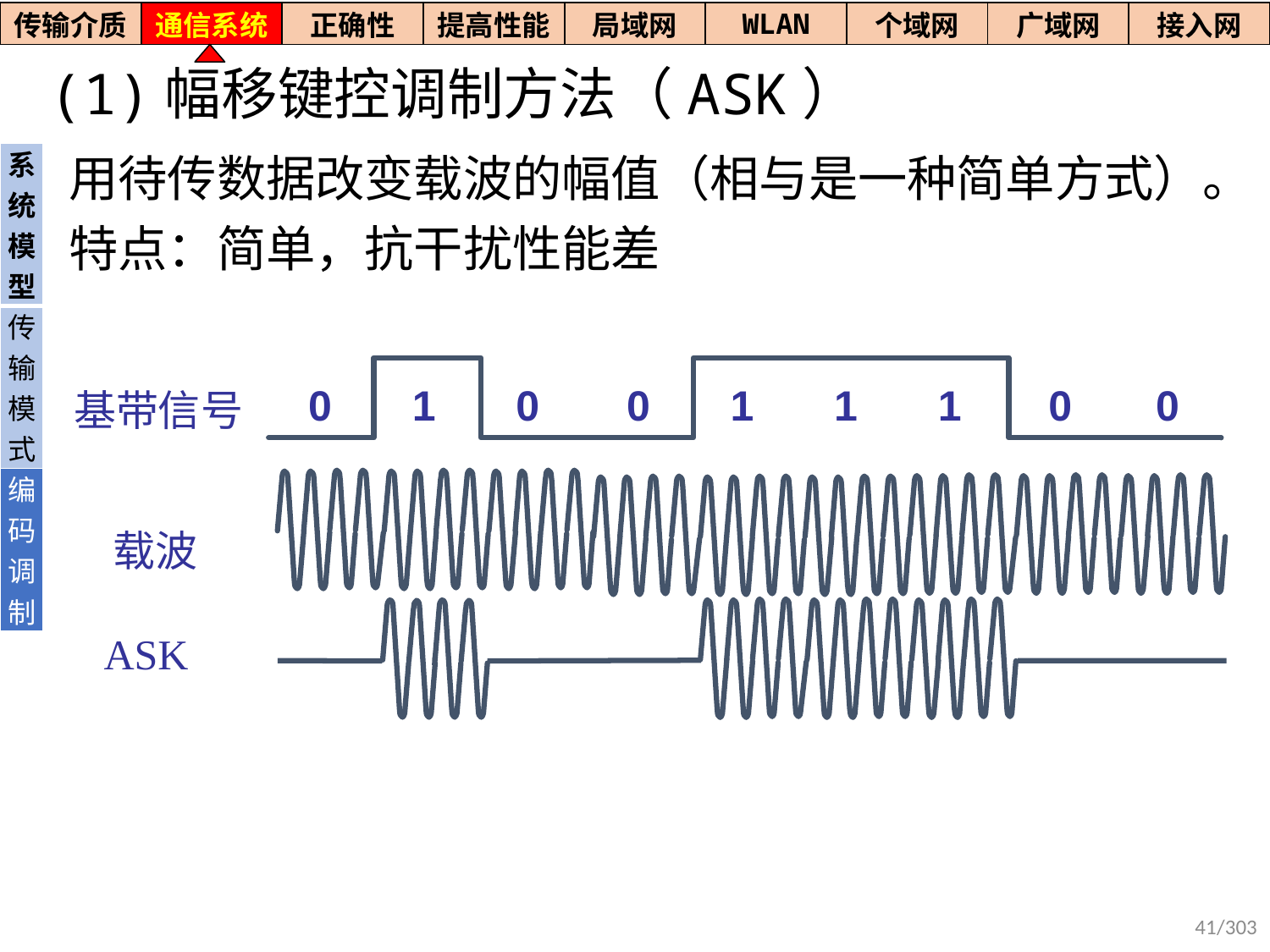

| 传输介质 | 通信系统 | 正确性 | 提高性能 | 局域网 | WLAN | 个域网 | 广域网 | 接入网 |
| --- | --- | --- | --- | --- | --- | --- | --- | --- |

# (1)幅移键控调制方法（ASK）
| 系统模型 |
| --- |
| 传输模式 |
| 编码调制 |
用待传数据改变载波的幅值（相与是一种简单方式）。
特点：简单，抗干扰性能差

0
1
0
0
1
1
1
0
0
基带信号

载波

ASK

41/303